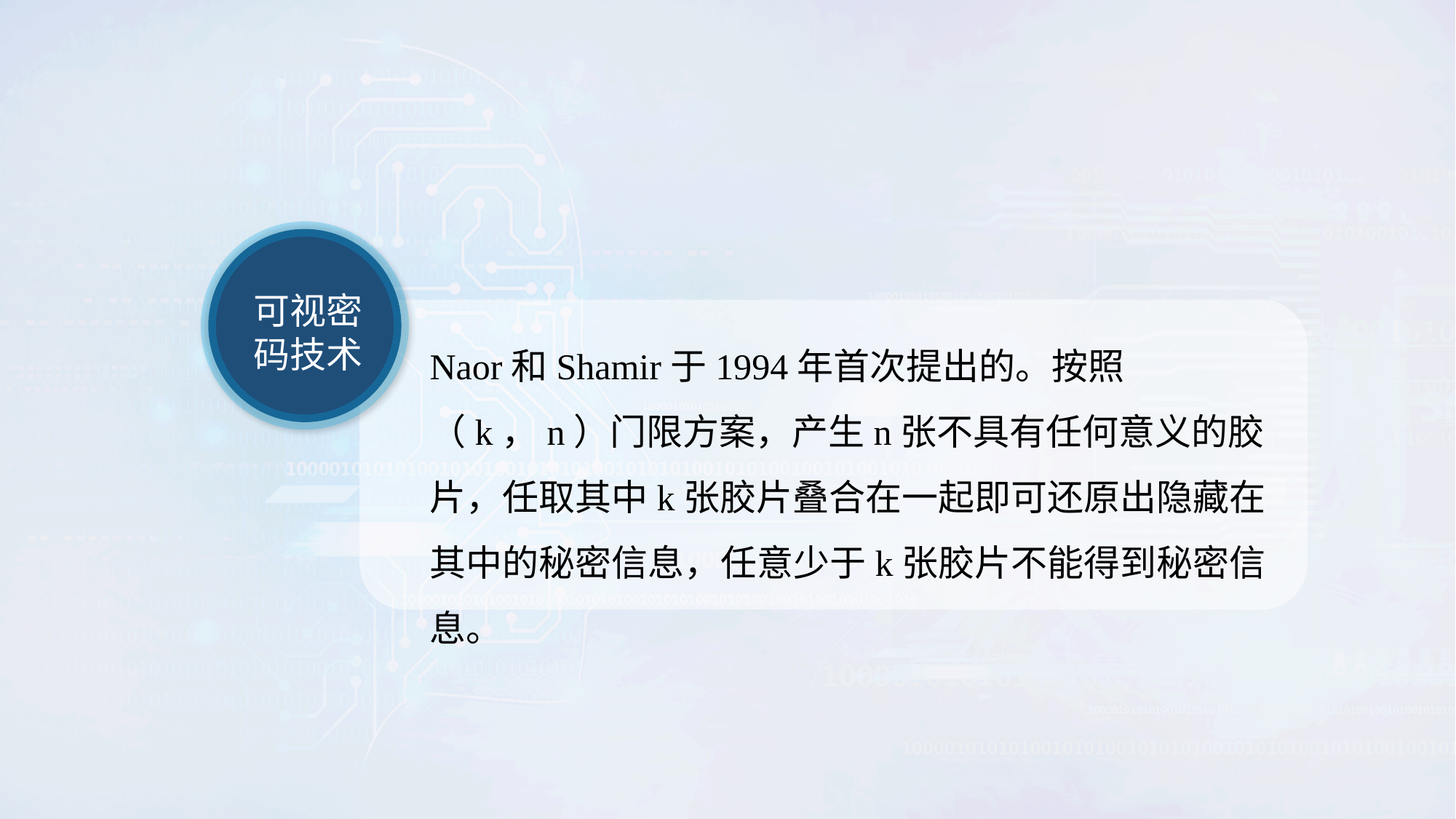

可视密码技术

Naor和Shamir于1994年首次提出的。按照（k，n）门限方案，产生n张不具有任何意义的胶片，任取其中k张胶片叠合在一起即可还原出隐藏在其中的秘密信息，任意少于k张胶片不能得到秘密信息。